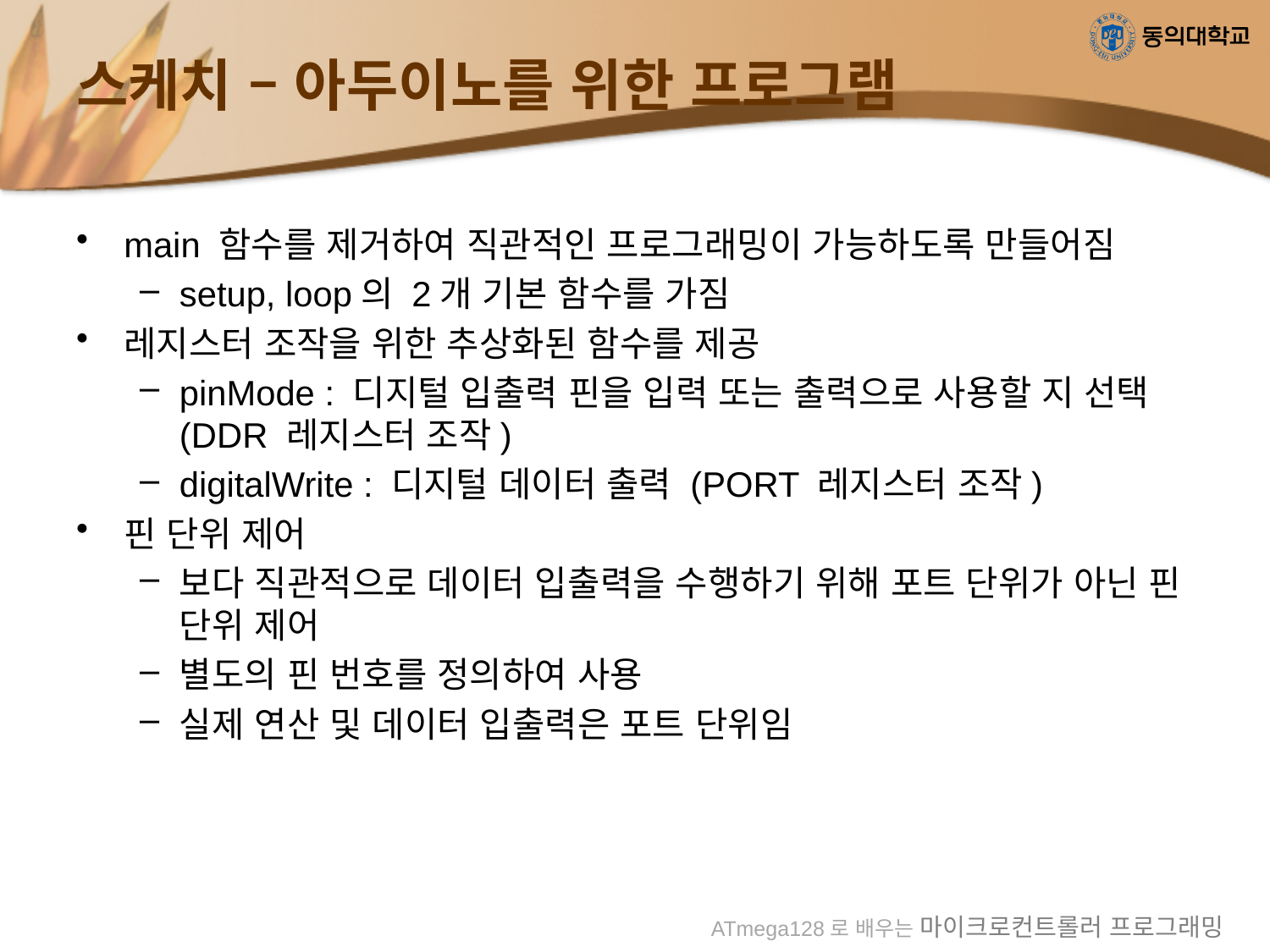

# 스케치 – 아두이노를 위한 프로그램
main 함수를 제거하여 직관적인 프로그래밍이 가능하도록 만들어짐
setup, loop의 2개 기본 함수를 가짐
레지스터 조작을 위한 추상화된 함수를 제공
pinMode : 디지털 입출력 핀을 입력 또는 출력으로 사용할 지 선택 (DDR 레지스터 조작)
digitalWrite : 디지털 데이터 출력 (PORT 레지스터 조작)
핀 단위 제어
보다 직관적으로 데이터 입출력을 수행하기 위해 포트 단위가 아닌 핀 단위 제어
별도의 핀 번호를 정의하여 사용
실제 연산 및 데이터 입출력은 포트 단위임